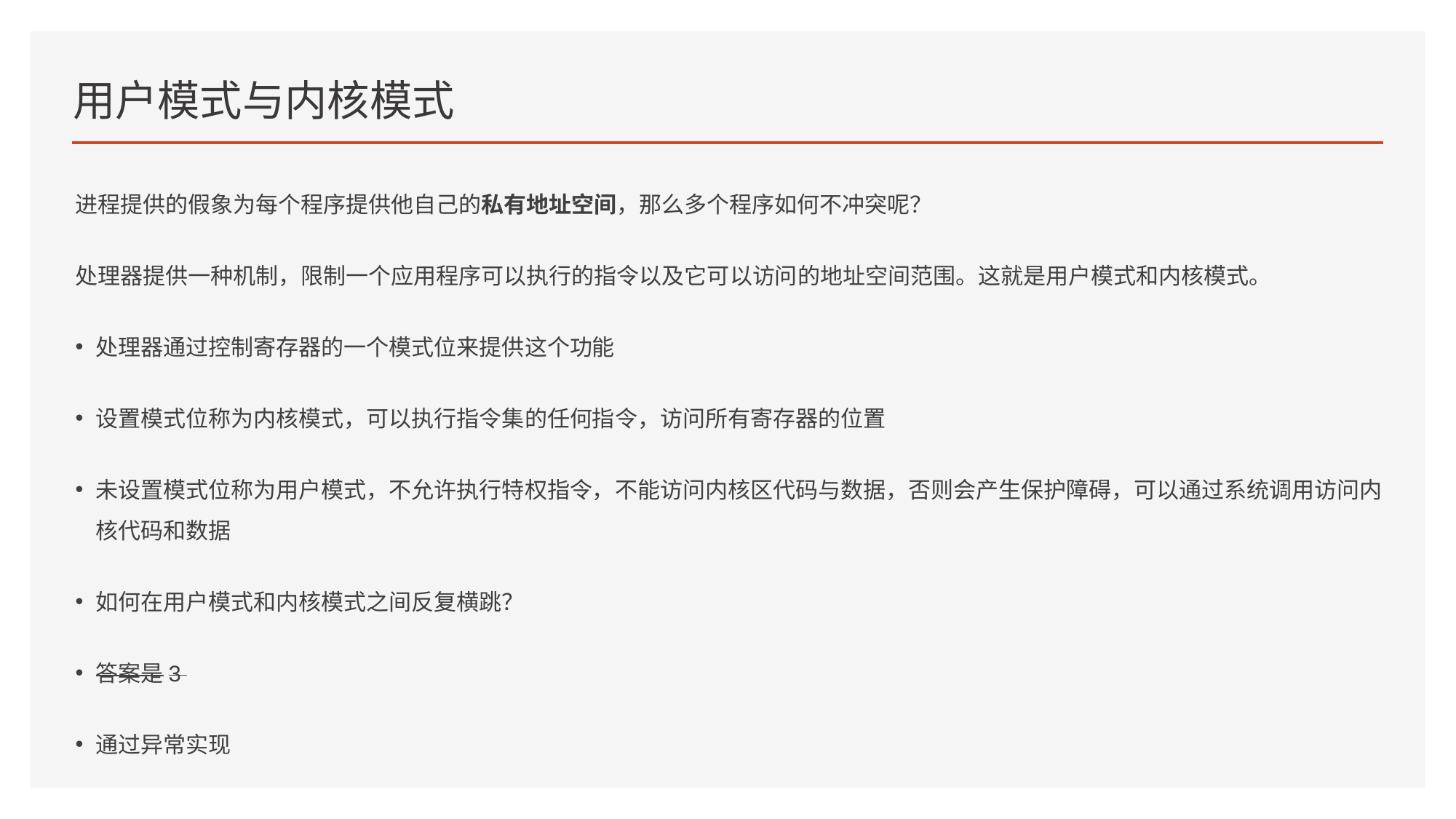

# 用户模式与内核模式
进程提供的假象为每个程序提供他自己的私有地址空间，那么多个程序如何不冲突呢？
处理器提供一种机制，限制一个应用程序可以执行的指令以及它可以访问的地址空间范围。这就是用户模式和内核模式。
处理器通过控制寄存器的一个模式位来提供这个功能
设置模式位称为内核模式，可以执行指令集的任何指令，访问所有寄存器的位置
未设置模式位称为用户模式，不允许执行特权指令，不能访问内核区代码与数据，否则会产生保护障碍，可以通过系统调用访问内核代码和数据
如何在用户模式和内核模式之间反复横跳？
答案是3
通过异常实现